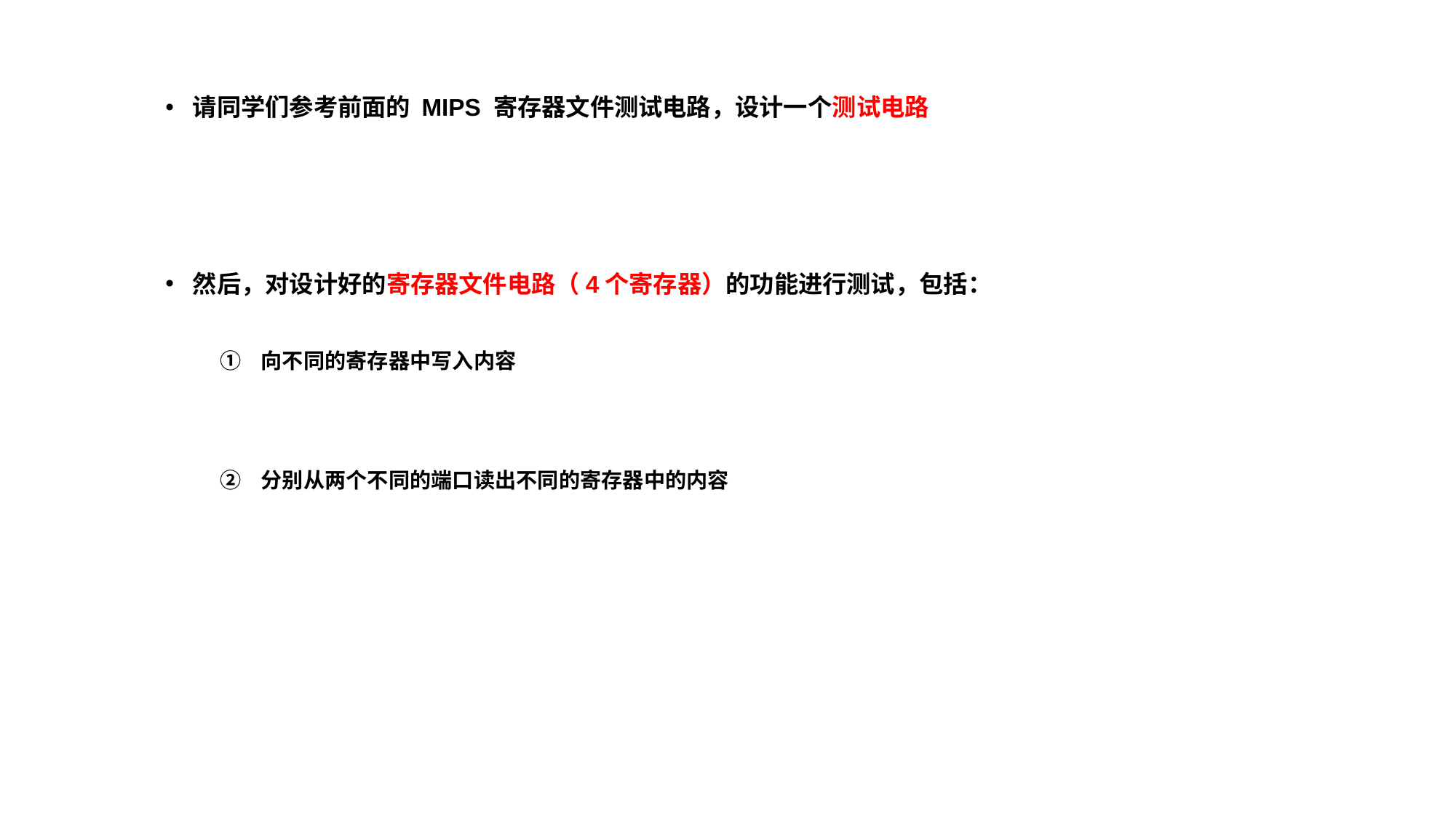

请同学们参考前面的 MIPS 寄存器文件测试电路，设计一个测试电路

然后，对设计好的寄存器文件电路（4个寄存器）的功能进行测试，包括：

向不同的寄存器中写入内容

分别从两个不同的端口读出不同的寄存器中的内容